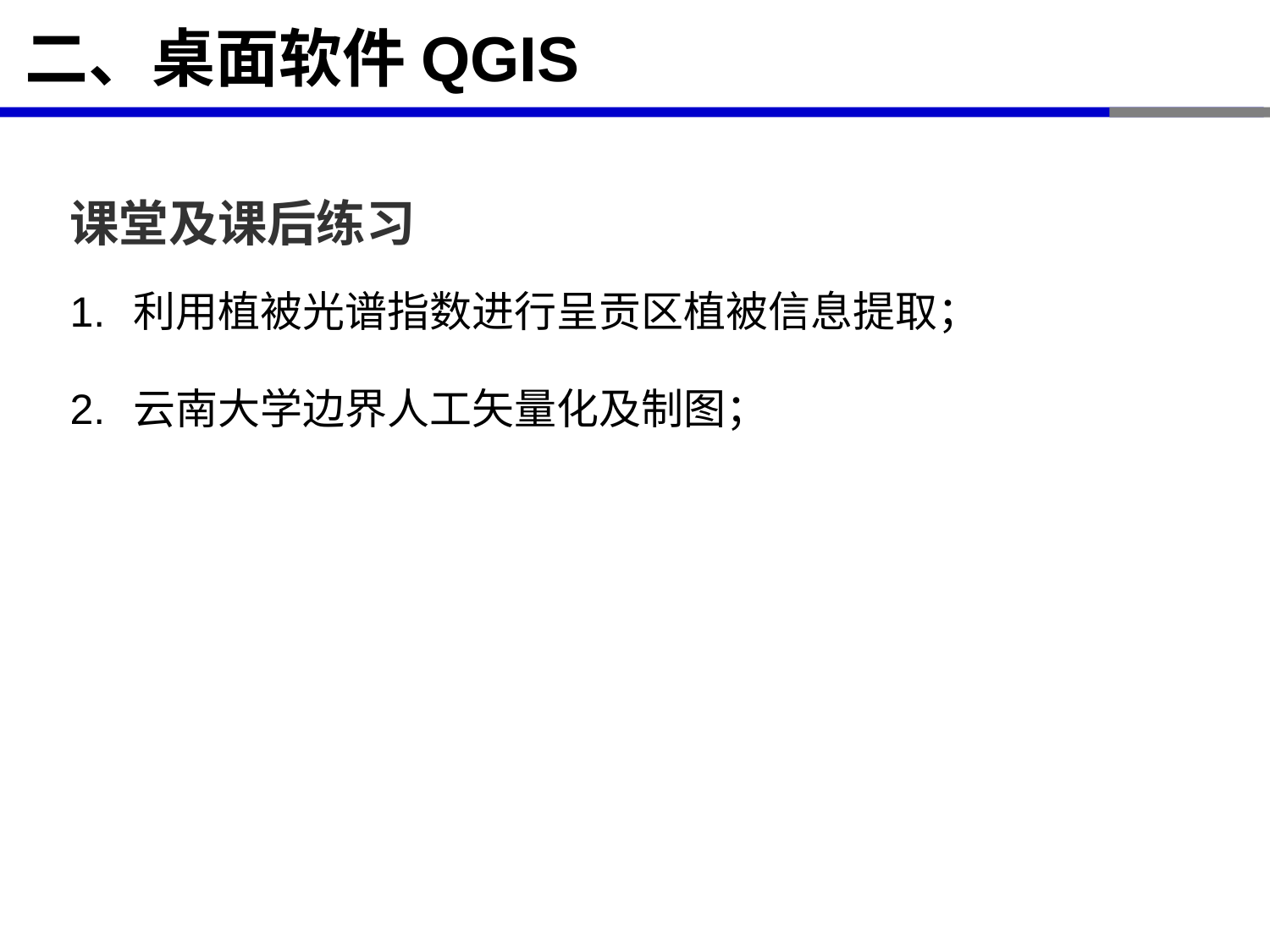

# 二、桌面软件QGIS
课堂及课后练习
利用植被光谱指数进行呈贡区植被信息提取；
云南大学边界人工矢量化及制图；